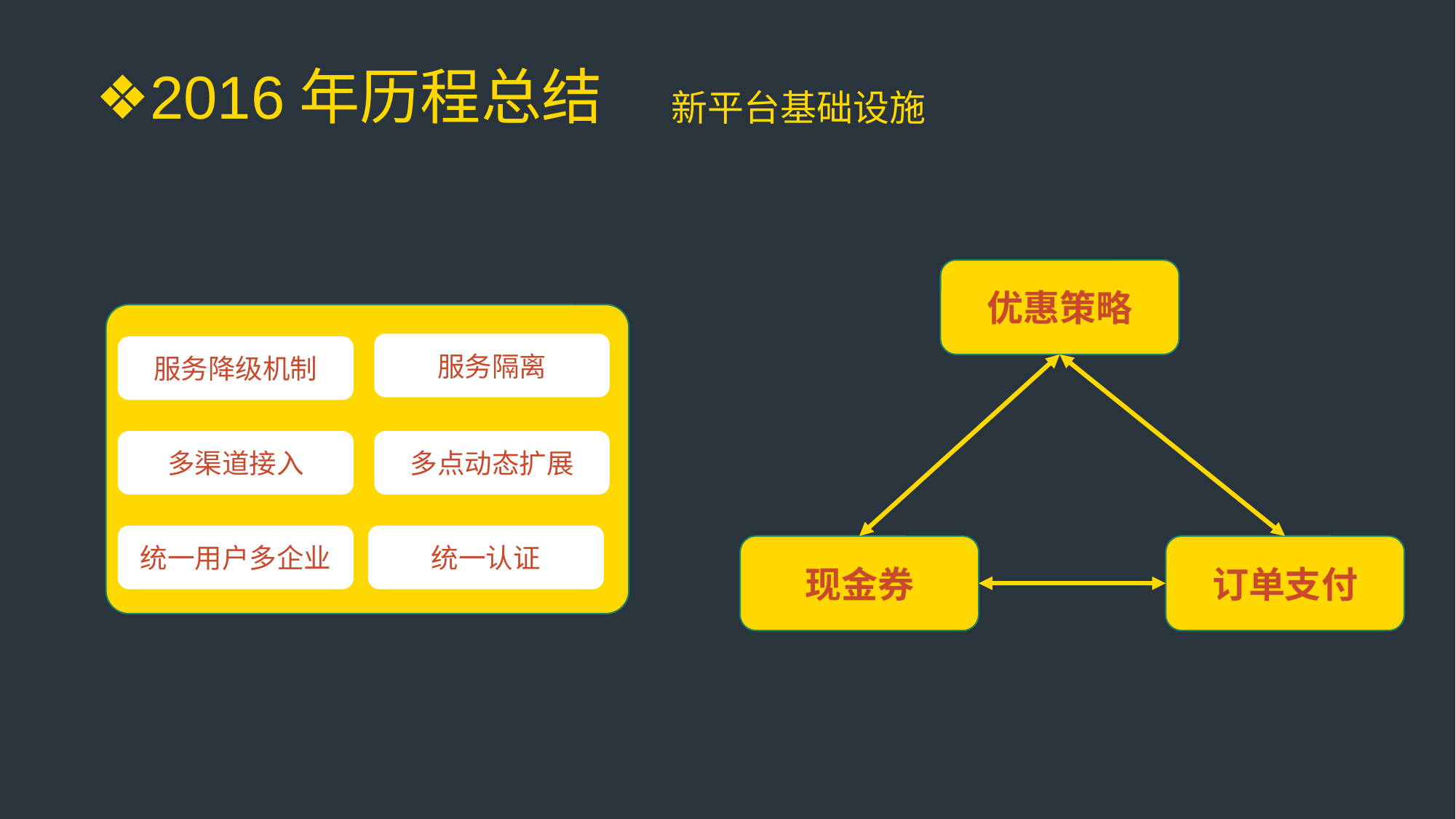

❖2016年历程总结
新平台基础设施
优惠策略

服务隔离
服务降级机制
多点动态扩展
多渠道接入
统一认证
统一用户多企业
现金券
订单支付